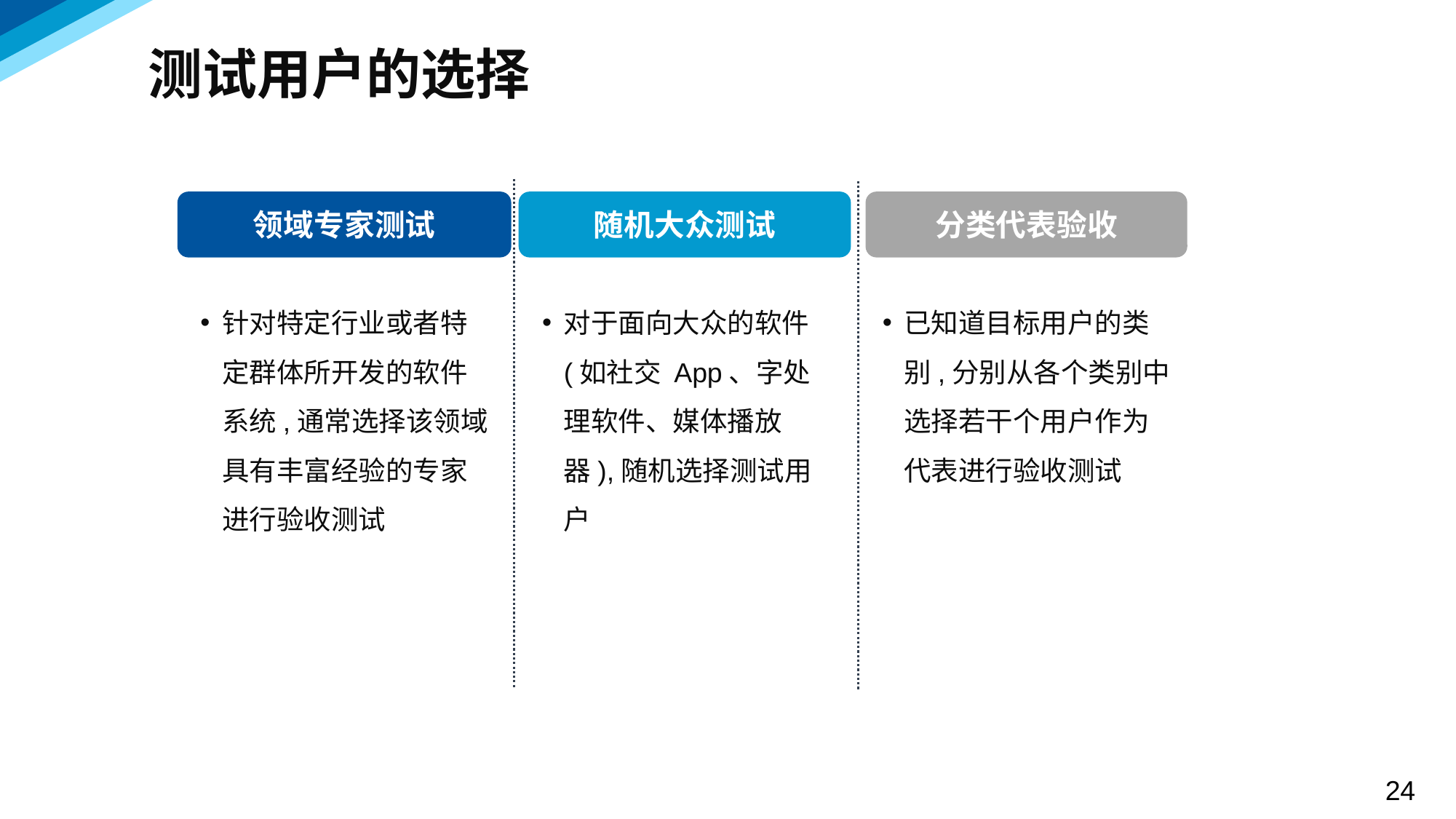

测试用户的选择
领域专家测试
随机大众测试
分类代表验收
已知道目标用户的类别,分别从各个类别中选择若干个用户作为代表进行验收测试
对于面向大众的软件(如社交 App、字处理软件、媒体播放器),随机选择测试用户
针对特定行业或者特定群体所开发的软件系统,通常选择该领域具有丰富经验的专家进行验收测试
24